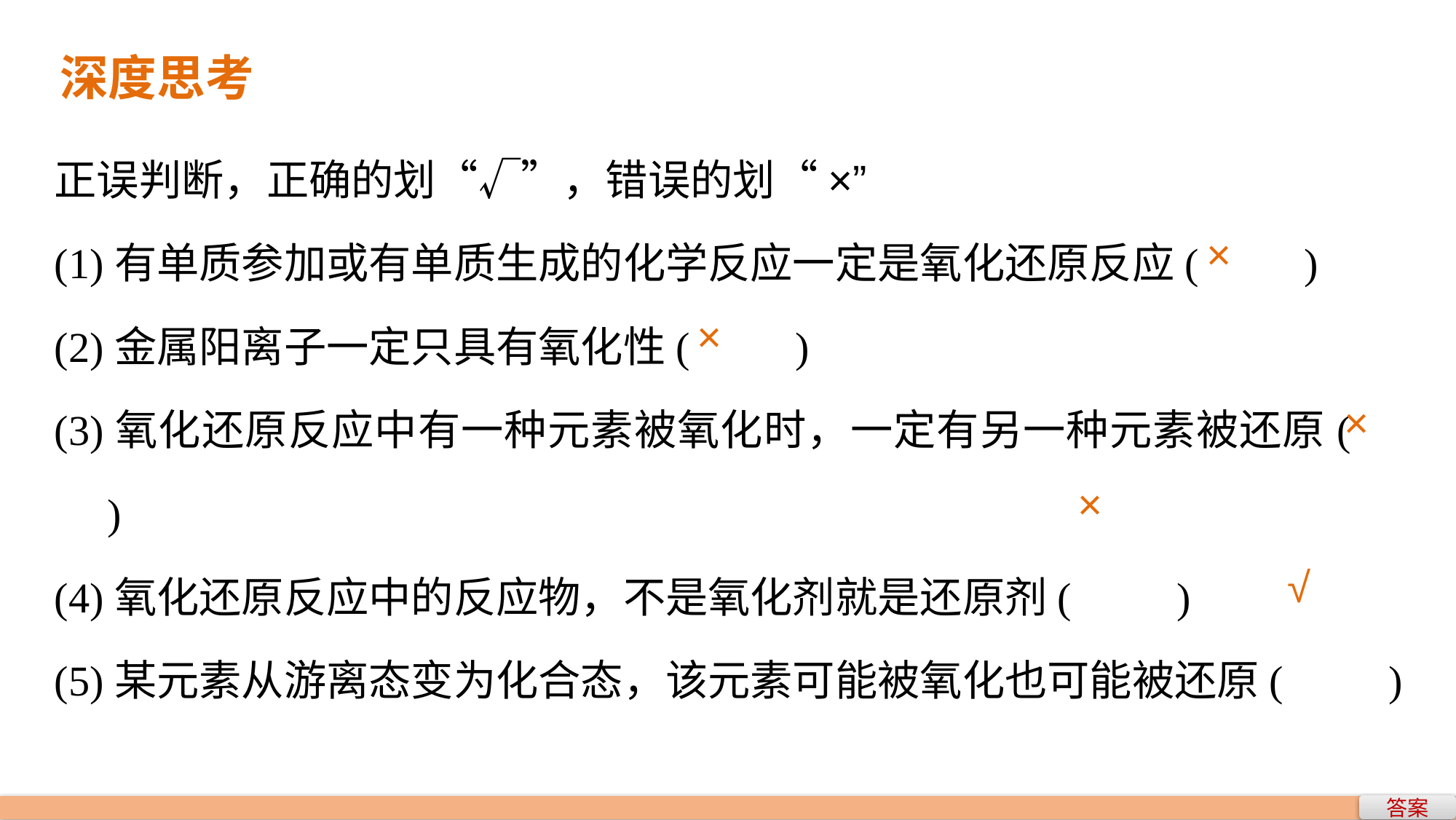

深度思考
正误判断，正确的划“√”，错误的划“×”
(1)有单质参加或有单质生成的化学反应一定是氧化还原反应(　　)
(2)金属阳离子一定只具有氧化性(　　)
(3)氧化还原反应中有一种元素被氧化时，一定有另一种元素被还原(　　)
(4)氧化还原反应中的反应物，不是氧化剂就是还原剂(　　)
(5)某元素从游离态变为化合态，该元素可能被氧化也可能被还原(　　)
×
×
×
×
√
答案